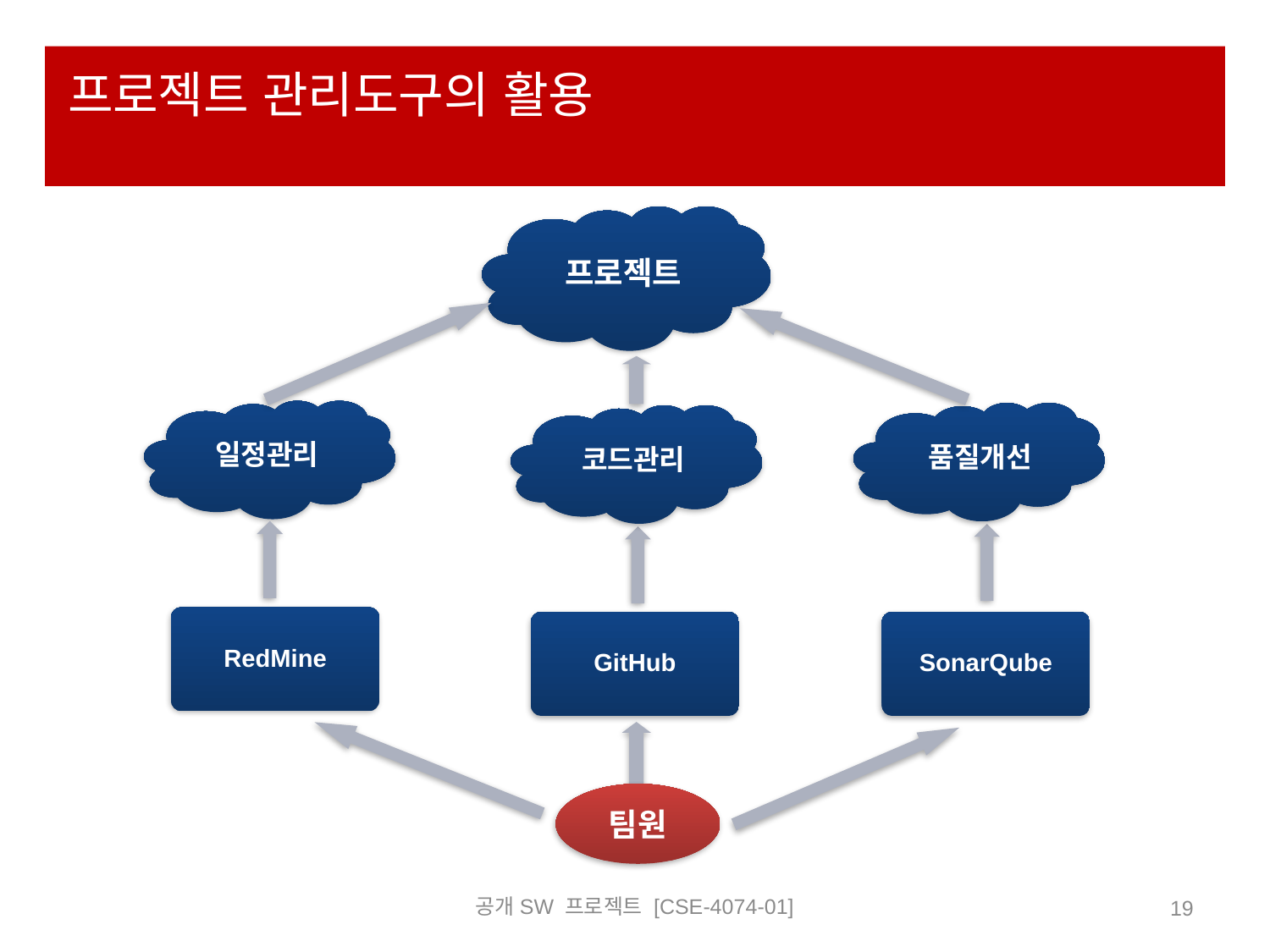

# 프로젝트 관리도구의 활용
 프로젝트

 일정관리
  품질개선
 코드관리

RedMine
GitHub
SonarQube

팀원
공개SW 프로젝트 [CSE-4074-01]
19